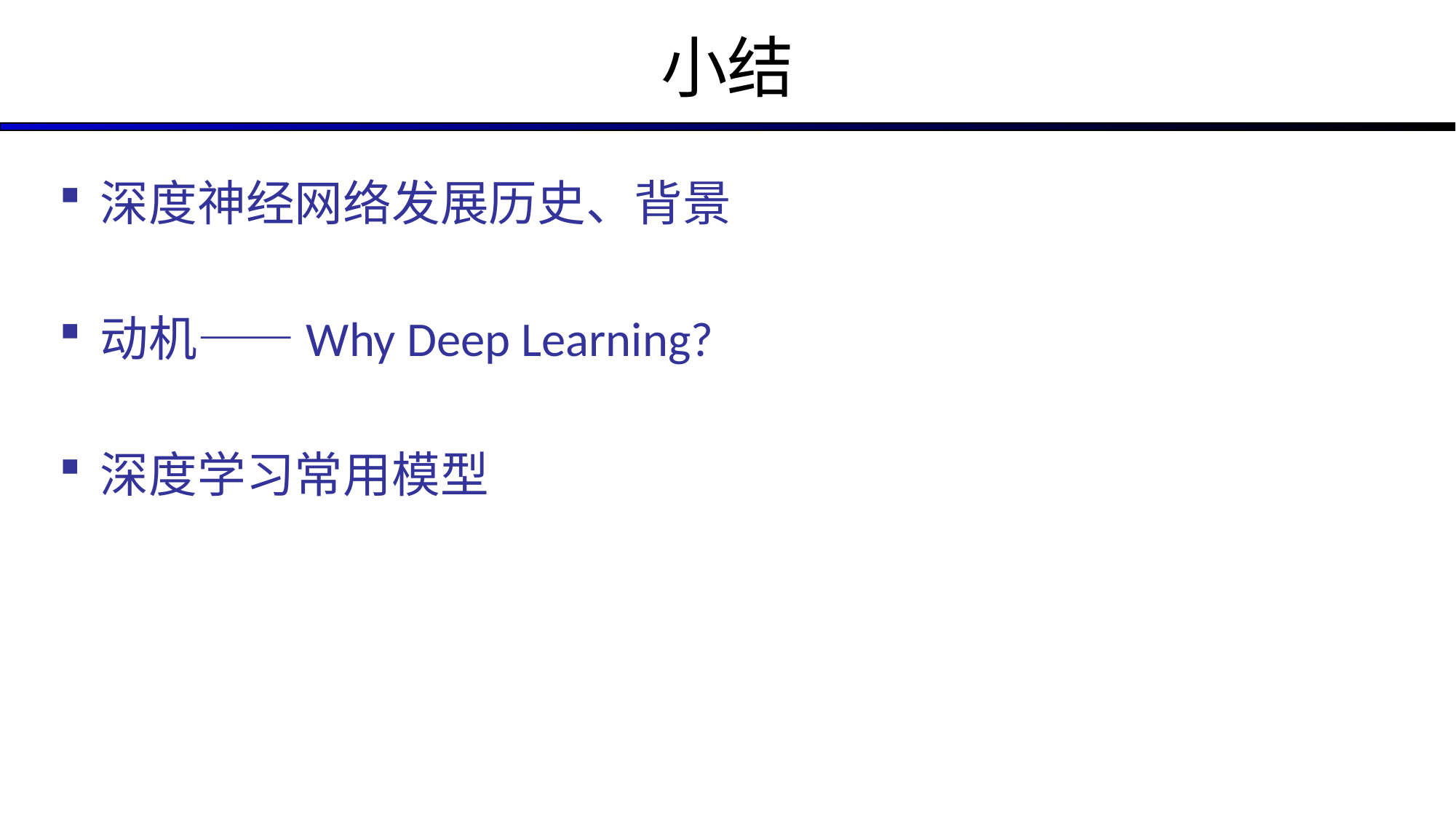

# 小结
深度神经网络发展历史、背景

动机——Why Deep Learning?

深度学习常用模型